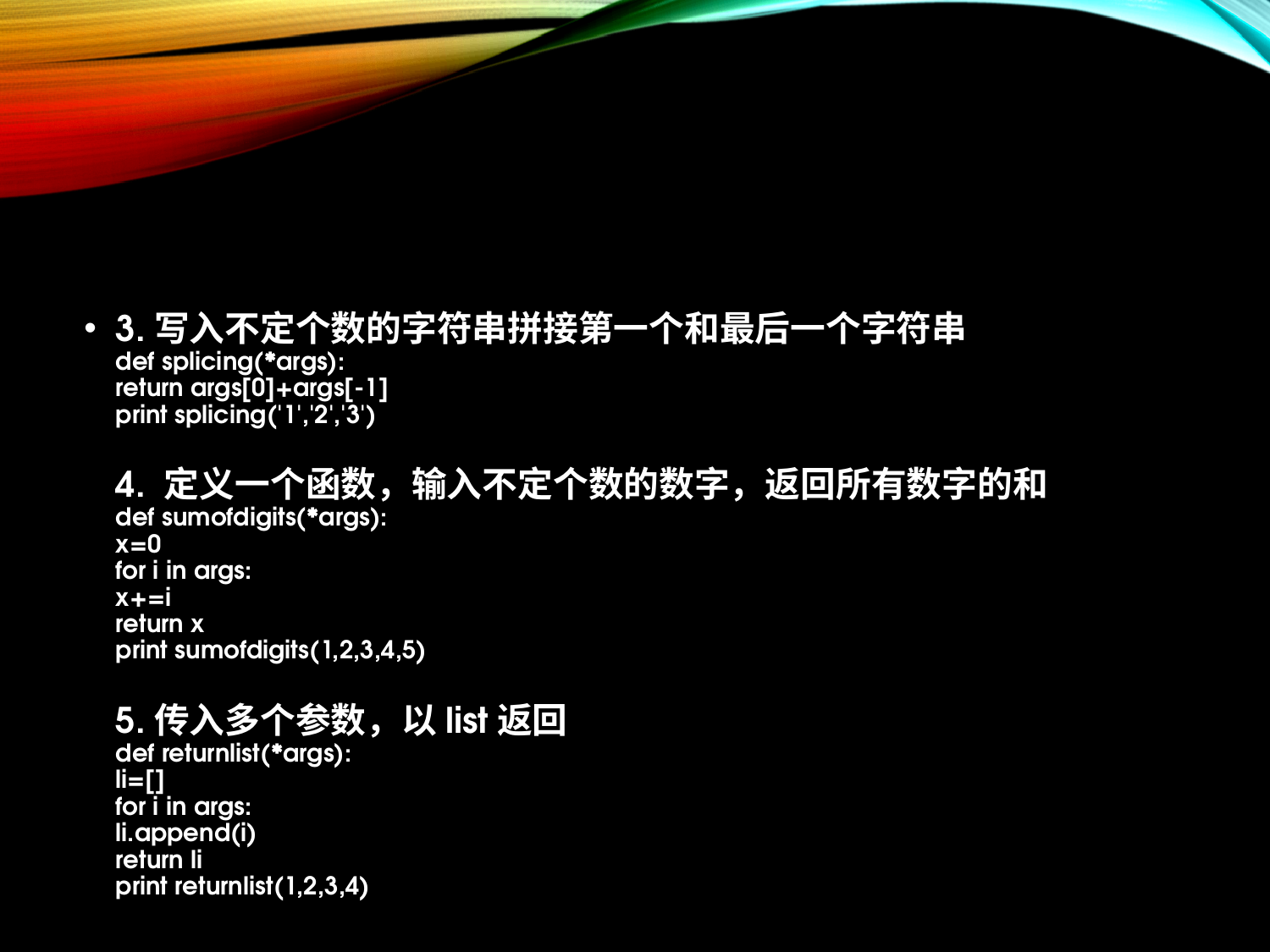

#
3.写入不定个数的字符串拼接第一个和最后一个字符串
def splicing(*args):
return args[0]+args[-1]
print splicing('1','2','3')
4. 定义一个函数，输入不定个数的数字，返回所有数字的和
def sumofdigits(*args):
x=0
for i in args:
x+=i
return x
print sumofdigits(1,2,3,4,5)
5.传入多个参数，以list返回
def returnlist(*args):
li=[]
for i in args:
li.append(i)
return li
print returnlist(1,2,3,4)